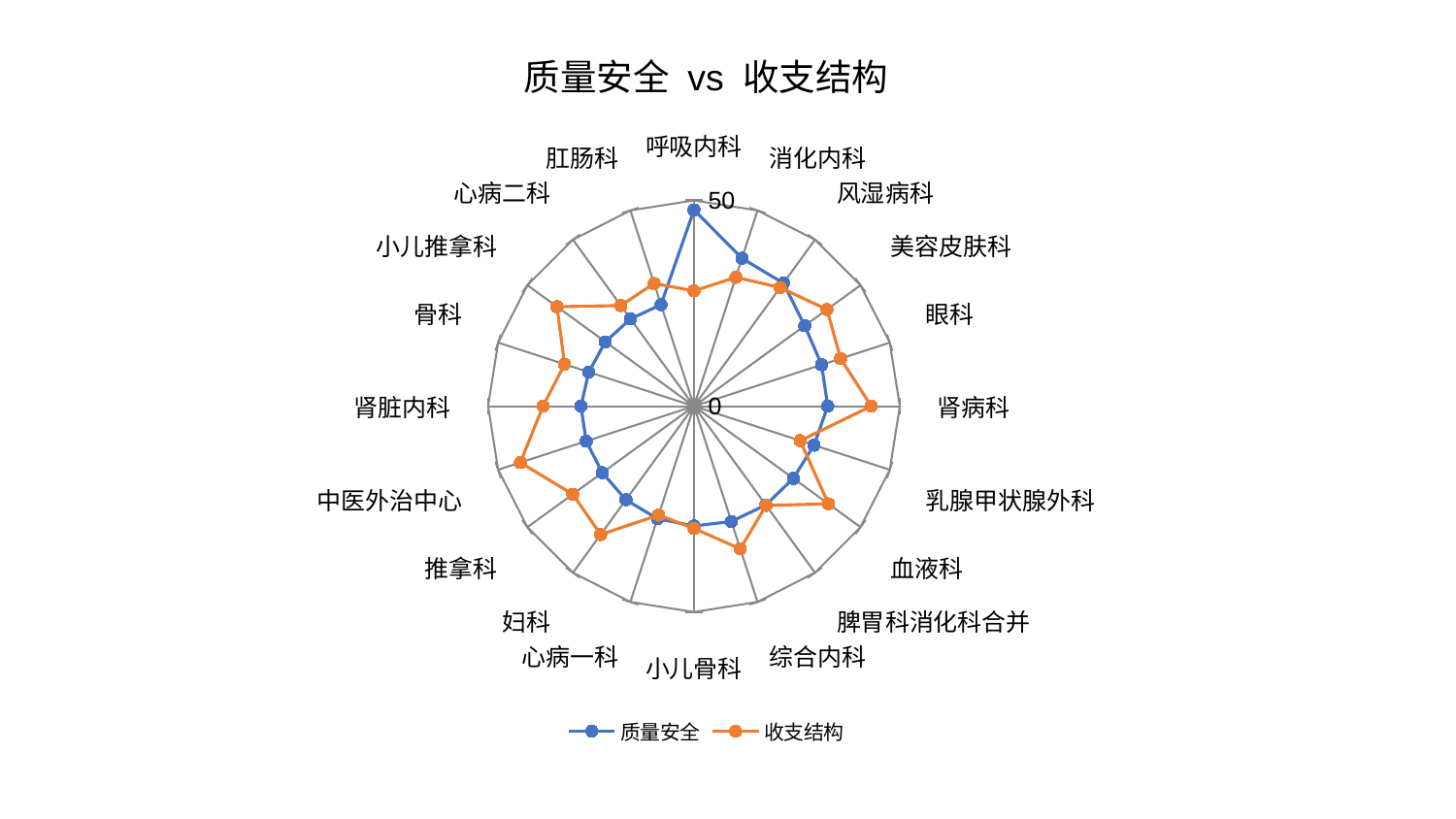

### Chart: 质量安全 vs 收支结构

| Category | 质量安全 | 收支结构 |
|---|---|---|
| 呼吸内科 | 47.685253099650005 | 28.028489034155392 |
| 消化内科 | 37.776463241683 | 32.92908649424608 |
| 风湿病科 | 36.953960769331104 | 35.63496155925554 |
| 美容皮肤科 | 33.272623017705726 | 39.94106802908416 |
| 眼科 | 32.597019377418356 | 37.45709786176734 |
| 肾病科 | 32.496925151285176 | 43.06097378745656 |
| 乳腺甲状腺外科 | 30.6592427517545 | 27.130904746942903 |
| 血液科 | 29.841721850117633 | 40.36716182180111 |
| 脾胃科消化科合并 | 29.668023213286357 | 29.807272592437617 |
| 综合内科 | 29.458159662506063 | 36.42999441454717 |
| 小儿骨科 | 29.096359958403497 | 29.700996593200447 |
| 心病一科 | 28.741537380586497 | 27.812550608218828 |
| 妇科 | 28.11087719303031 | 38.54295230049725 |
| 推拿科 | 27.517179132232943 | 36.389897667673935 |
| 中医外治中心 | 27.51620678221337 | 44.34000276992137 |
| 肾脏内科 | 27.453297599002084 | 36.658090339310135 |
| 骨科 | 26.845404356322465 | 33.03456585724126 |
| 小儿推拿科 | 26.602594222074245 | 41.113942013215905 |
| 心病二科 | 26.21961224485911 | 30.224443598547087 |
| 肛肠科 | 25.92079589459813 | 31.340599653037838 |
10